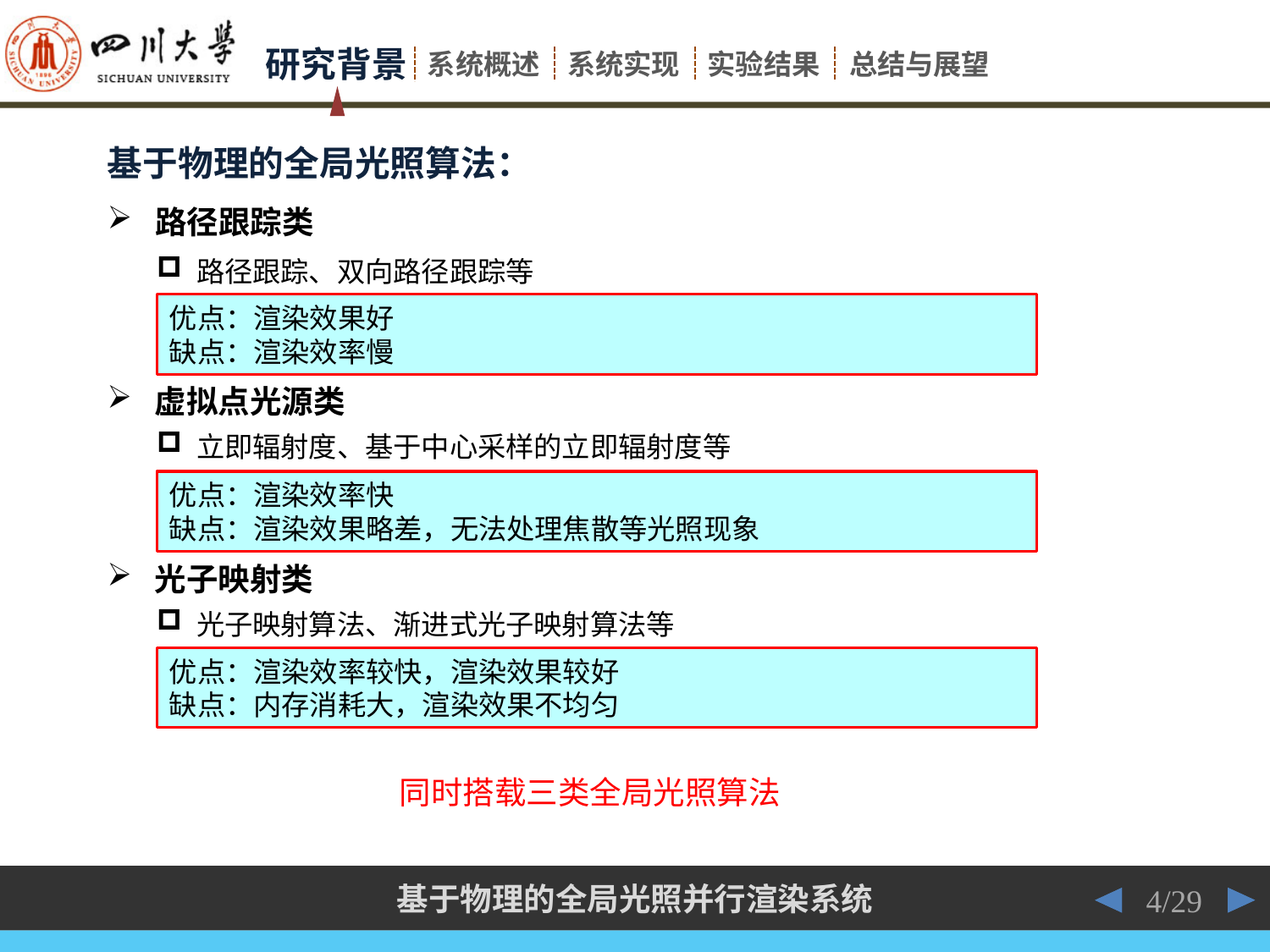

基于物理的全局光照算法：
路径跟踪类
路径跟踪、双向路径跟踪等
优点：渲染效果好
缺点：渲染效率慢
虚拟点光源类
立即辐射度、基于中心采样的立即辐射度等
优点：渲染效率快
缺点：渲染效果略差，无法处理焦散等光照现象
光子映射类
光子映射算法、渐进式光子映射算法等
优点：渲染效率较快，渲染效果较好
缺点：内存消耗大，渲染效果不均匀
同时搭载三类全局光照算法
 4/29